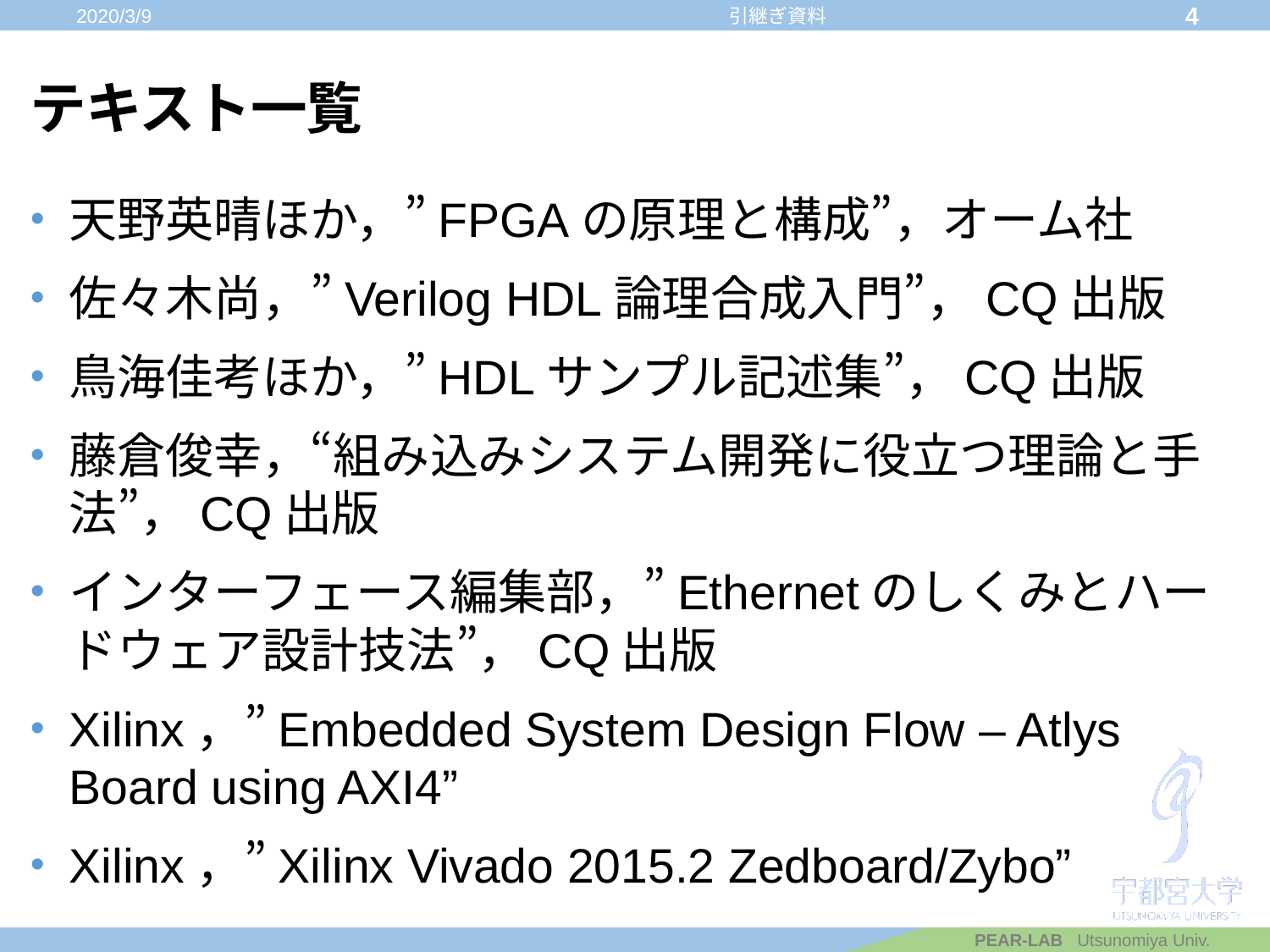

2020/3/9
4
引継ぎ資料
# テキスト一覧
天野英晴ほか，”FPGAの原理と構成”，オーム社
佐々木尚，”Verilog HDL論理合成入門”，CQ出版
鳥海佳考ほか，”HDLサンプル記述集”，CQ出版
藤倉俊幸，“組み込みシステム開発に役立つ理論と手法”，CQ出版
インターフェース編集部，”Ethernetのしくみとハードウェア設計技法”，CQ出版
Xilinx，”Embedded System Design Flow – Atlys Board using AXI4”
Xilinx，”Xilinx Vivado 2015.2 Zedboard/Zybo”